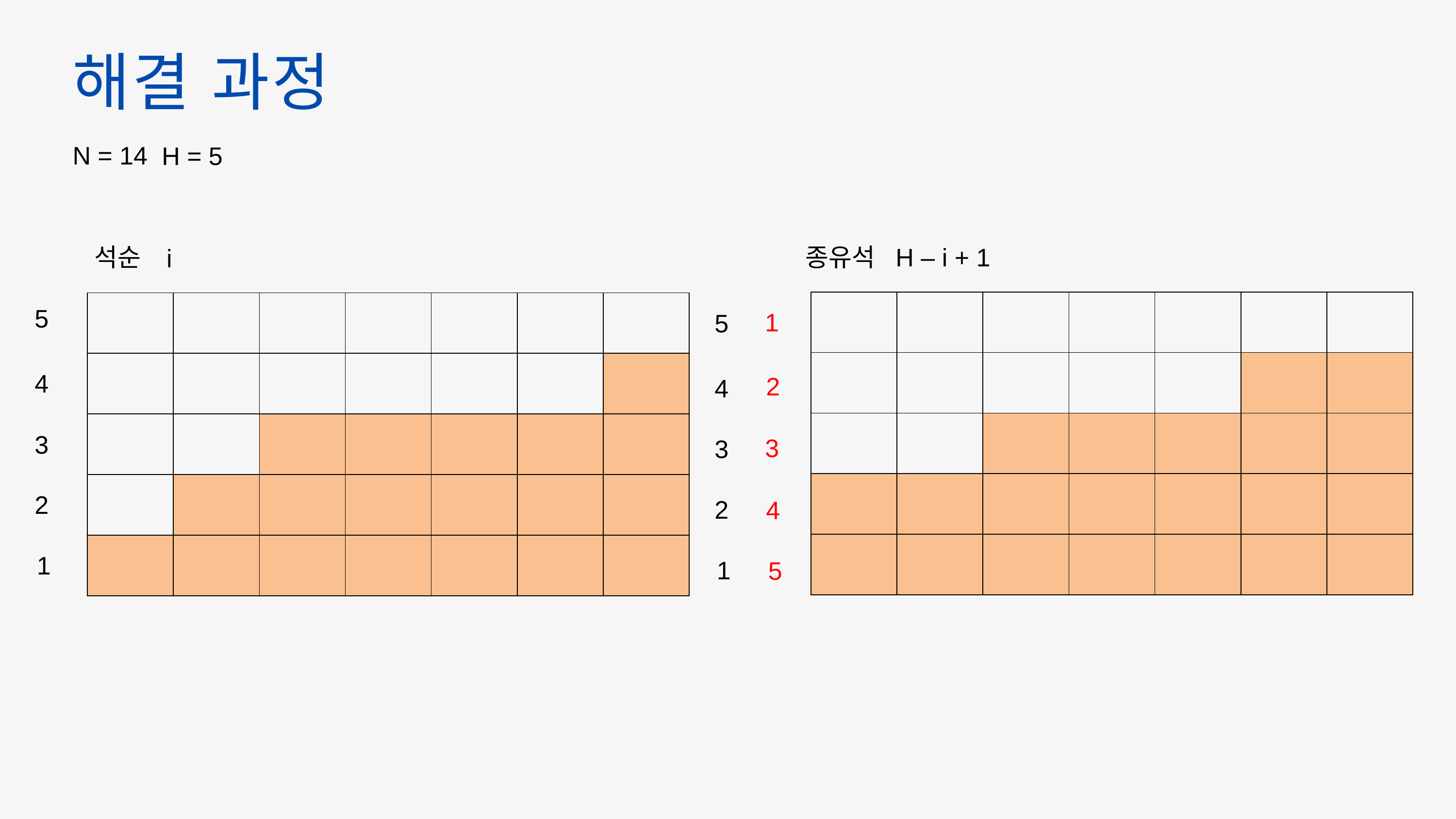

해결 과정
N = 14
H = 5
석순
종유석
H – i + 1
i
|  |  |  |  |  |  |  |
| --- | --- | --- | --- | --- | --- | --- |
|  |  |  |  |  |  |  |
|  |  |  |  |  |  |  |
|  |  |  |  |  |  |  |
|  |  |  |  |  |  |  |
|  |  |  |  |  |  |  |
| --- | --- | --- | --- | --- | --- | --- |
|  |  |  |  |  |  |  |
|  |  |  |  |  |  |  |
|  |  |  |  |  |  |  |
|  |  |  |  |  |  |  |
5
1
5
4
2
4
3
3
3
2
2
4
1
1
5